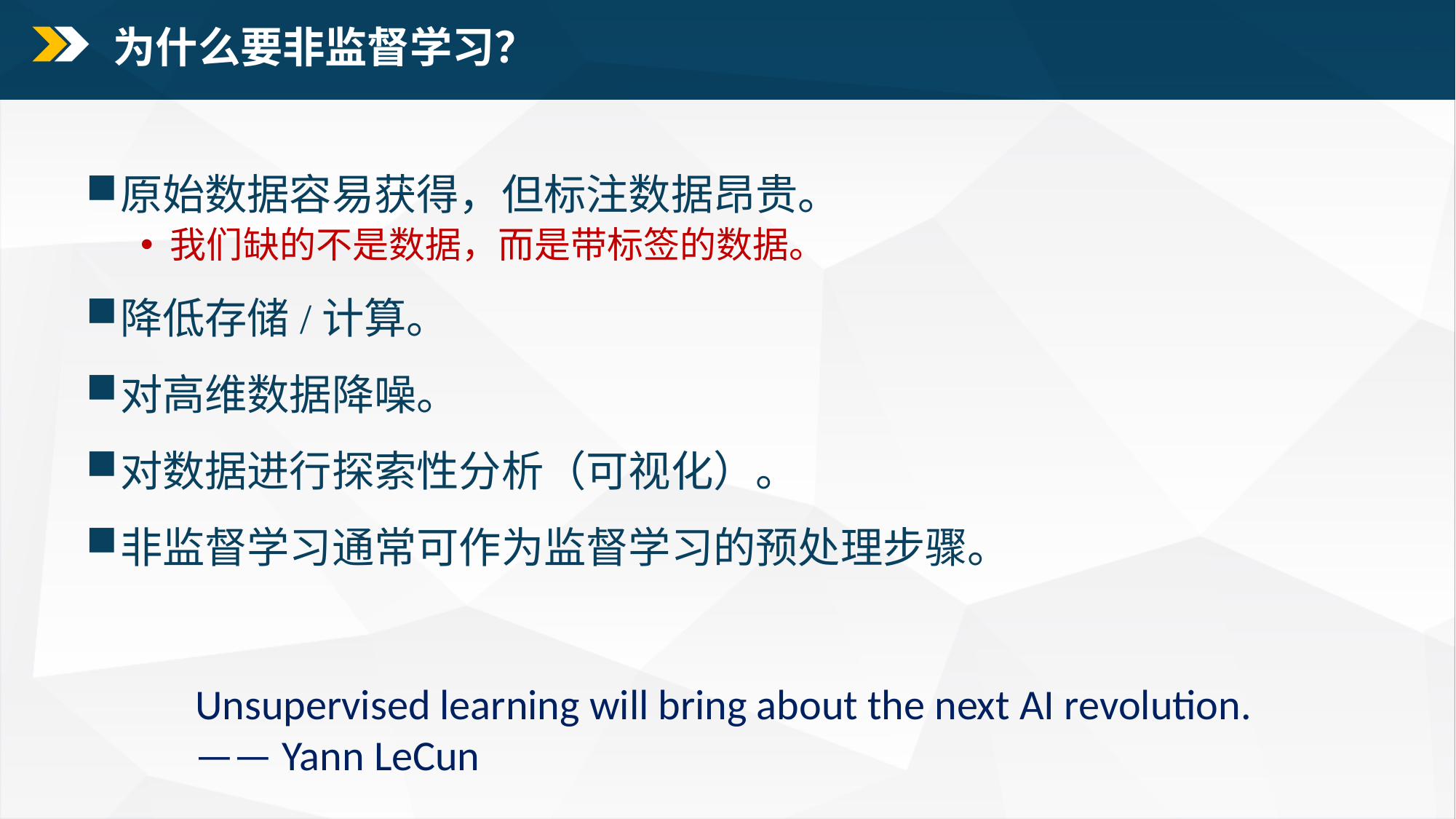

为什么要非监督学习？
原始数据容易获得，但标注数据昂贵。
 我们缺的不是数据，而是带标签的数据。
降低存储/计算。
对高维数据降噪。
对数据进行探索性分析（可视化）。
非监督学习通常可作为监督学习的预处理步骤。
Unsupervised learning will bring about the next AI revolution.
—— Yann LeCun